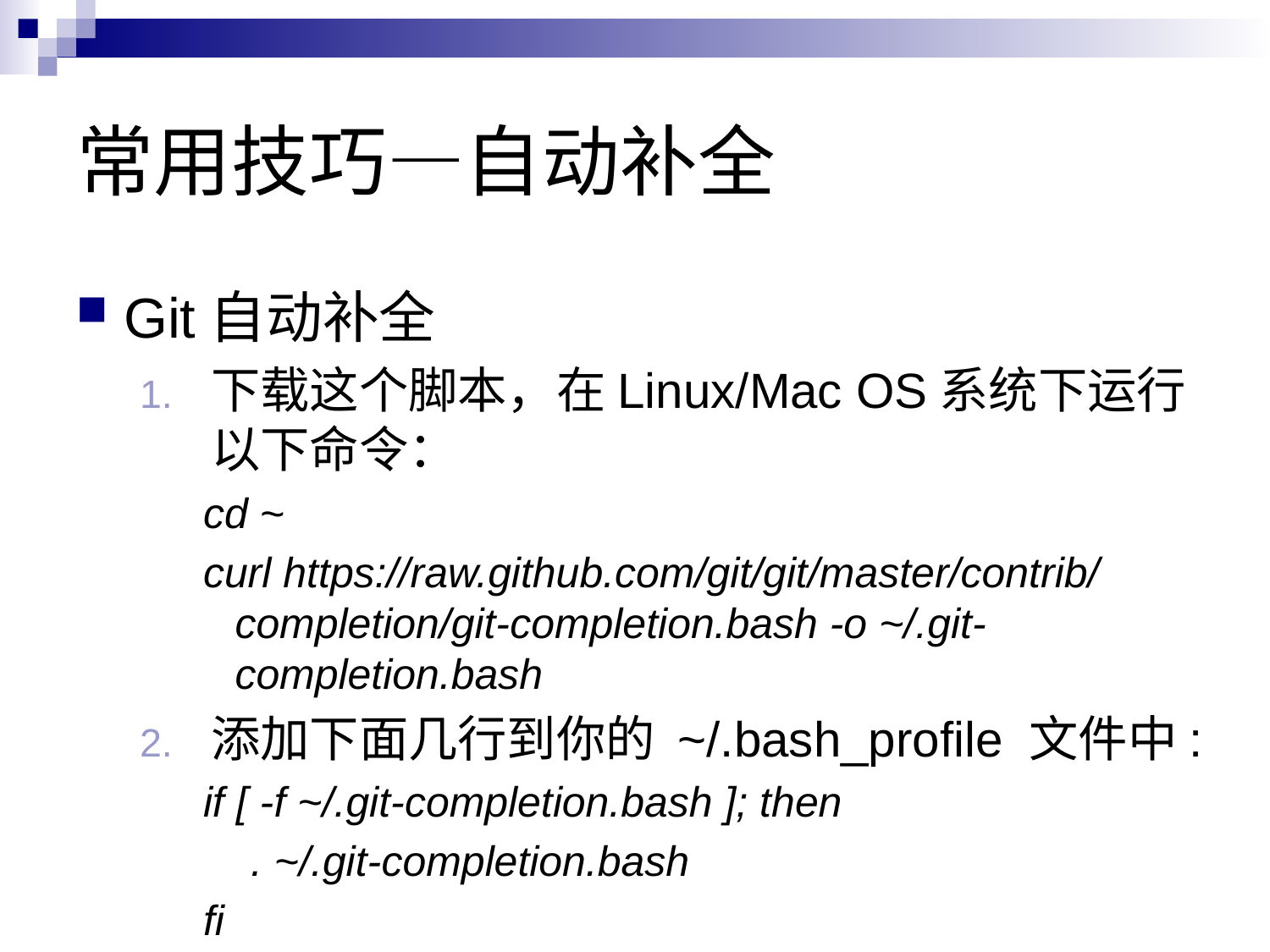

# 常用技巧—自动补全
Git自动补全
下载这个脚本，在Linux/Mac OS系统下运行以下命令：
cd ~
curl https://raw.github.com/git/git/master/contrib/completion/git-completion.bash -o ~/.git-completion.bash
添加下面几行到你的 ~/.bash_profile 文件中:
if [ -f ~/.git-completion.bash ]; then
    . ~/.git-completion.bash
fi